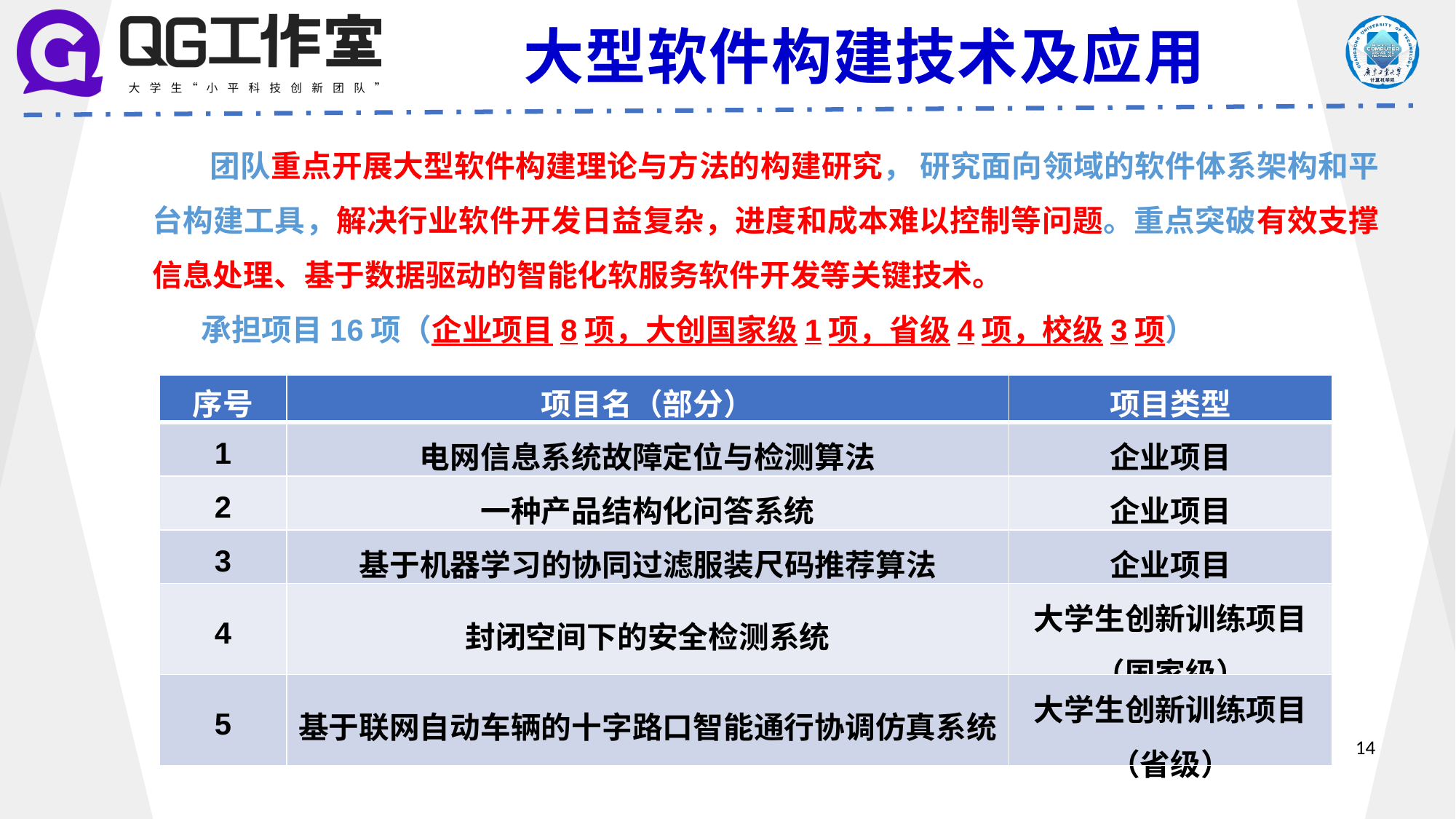

大型软件构建技术及应用
       团队重点开展大型软件构建理论与方法的构建研究， 研究面向领域的软件体系架构和平台构建工具，解决行业软件开发日益复杂，进度和成本难以控制等问题。重点突破有效支撑信息处理、基于数据驱动的智能化软服务软件开发等关键技术。
      承担项目16项（企业项目8项，大创国家级1项，省级4项，校级3项）

| 序号 | 项目名（部分） | 项目类型 |
| --- | --- | --- |
| 1 | 电网信息系统故障定位与检测算法 | 企业项目 |
| 2 | 一种产品结构化问答系统 | 企业项目 |
| 3 | 基于机器学习的协同过滤服装尺码推荐算法 | 企业项目 |
| 4 | 封闭空间下的安全检测系统 | 大学生创新训练项目（国家级） |
| 5 | 基于联网自动车辆的十字路口智能通行协调仿真系统 | 大学生创新训练项目（省级） |
大数据